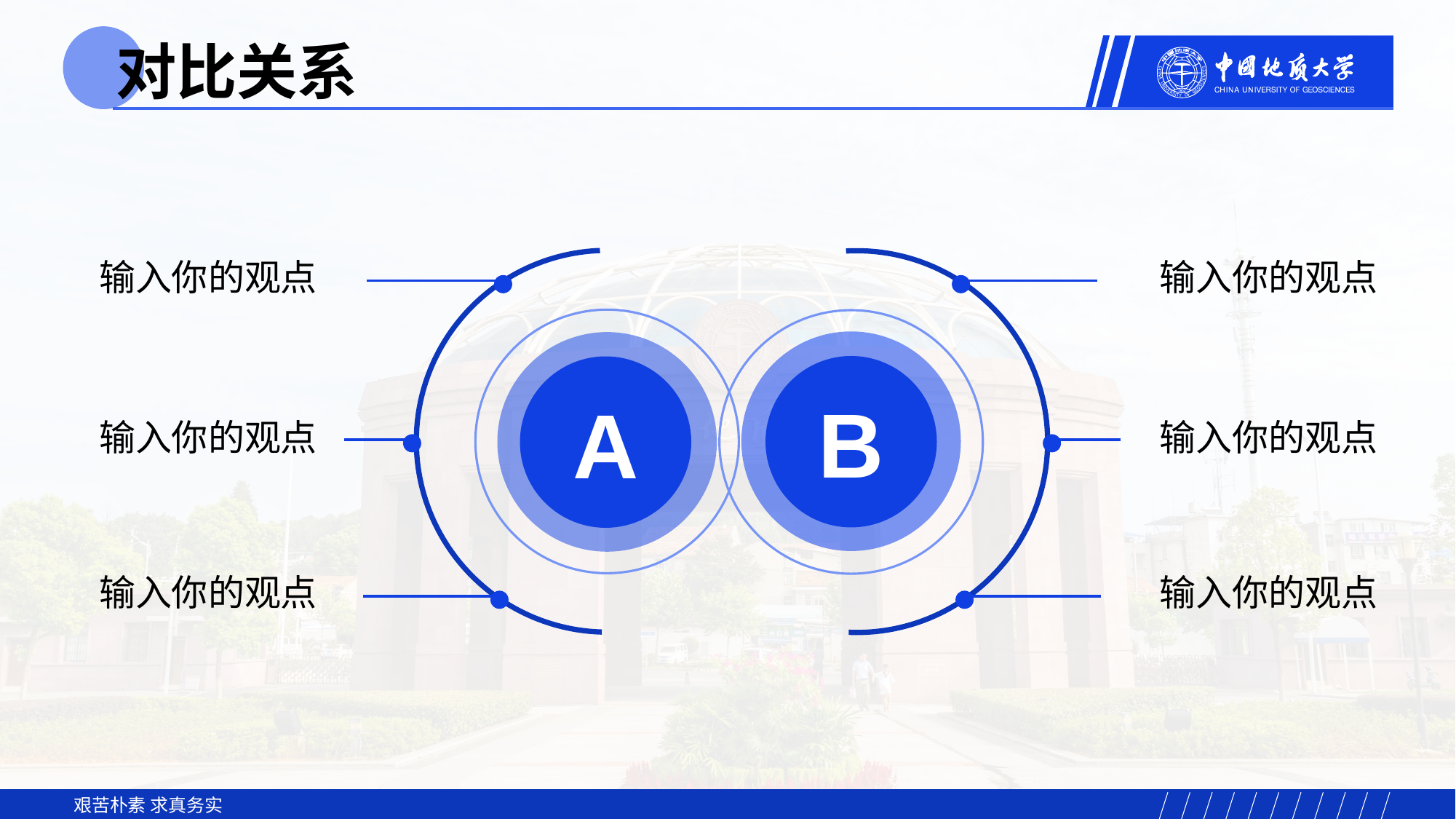

对比关系
输入你的观点
输入你的观点

B
A
输入你的观点
输入你的观点
输入你的观点
输入你的观点